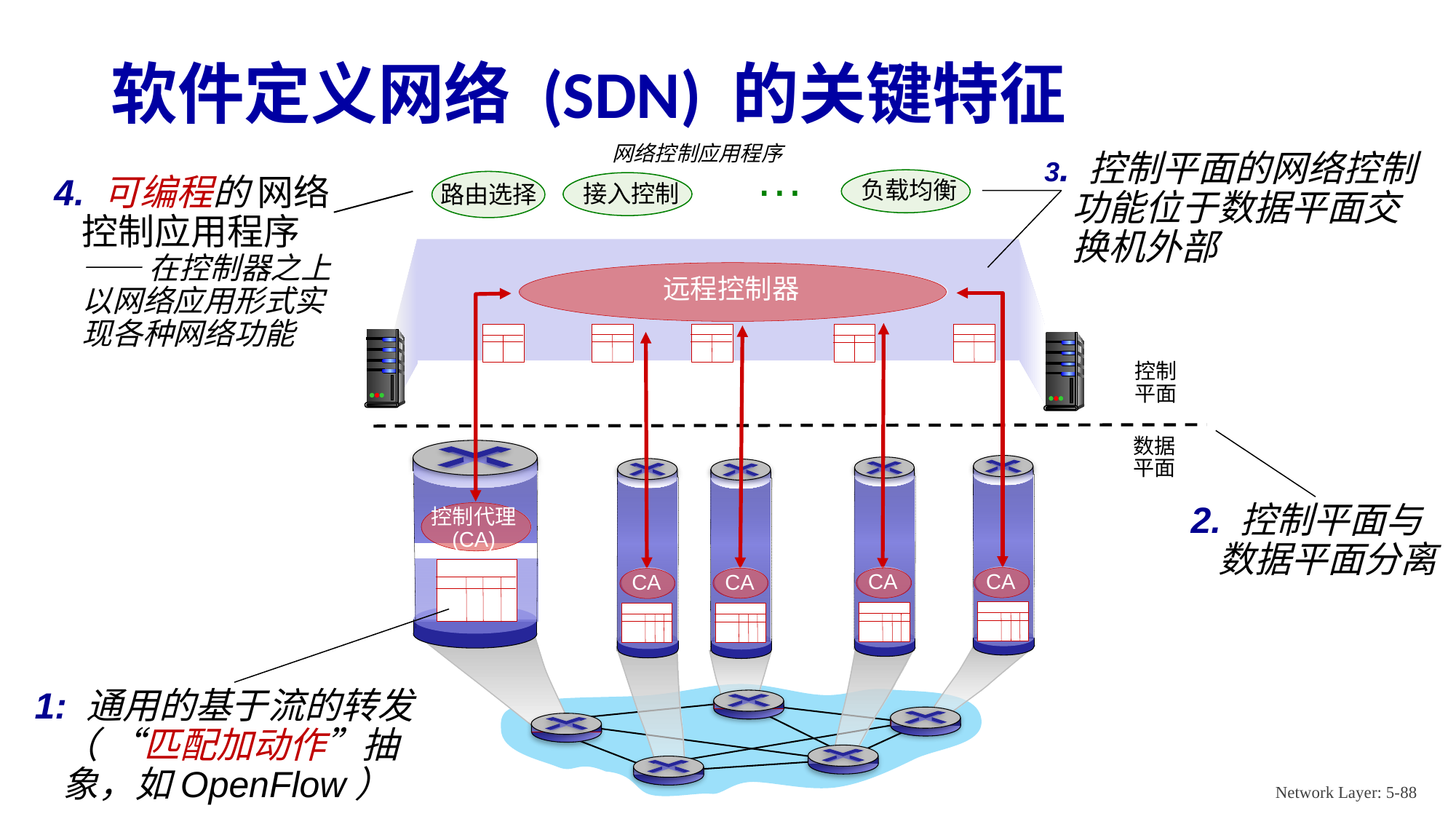

# 软件定义网络 (SDN) 的关键特征
网络控制应用程序
…
3. 控制平面的网络控制功能位于数据平面交换机外部
4. 可编程的 网络控制应用程序
    ——在控制器之上以网络应用形式实现各种网络功能

负载均衡
路由选择
接入控制

远程控制器
控制代理
(CA)

CA

CA

CA

CA

控制
平面
数据
平面

2. 控制平面与数据平面分离
1: 通用的基于流的转发（ “匹配加动作”抽象，如OpenFlow）
Network Layer: 5-88